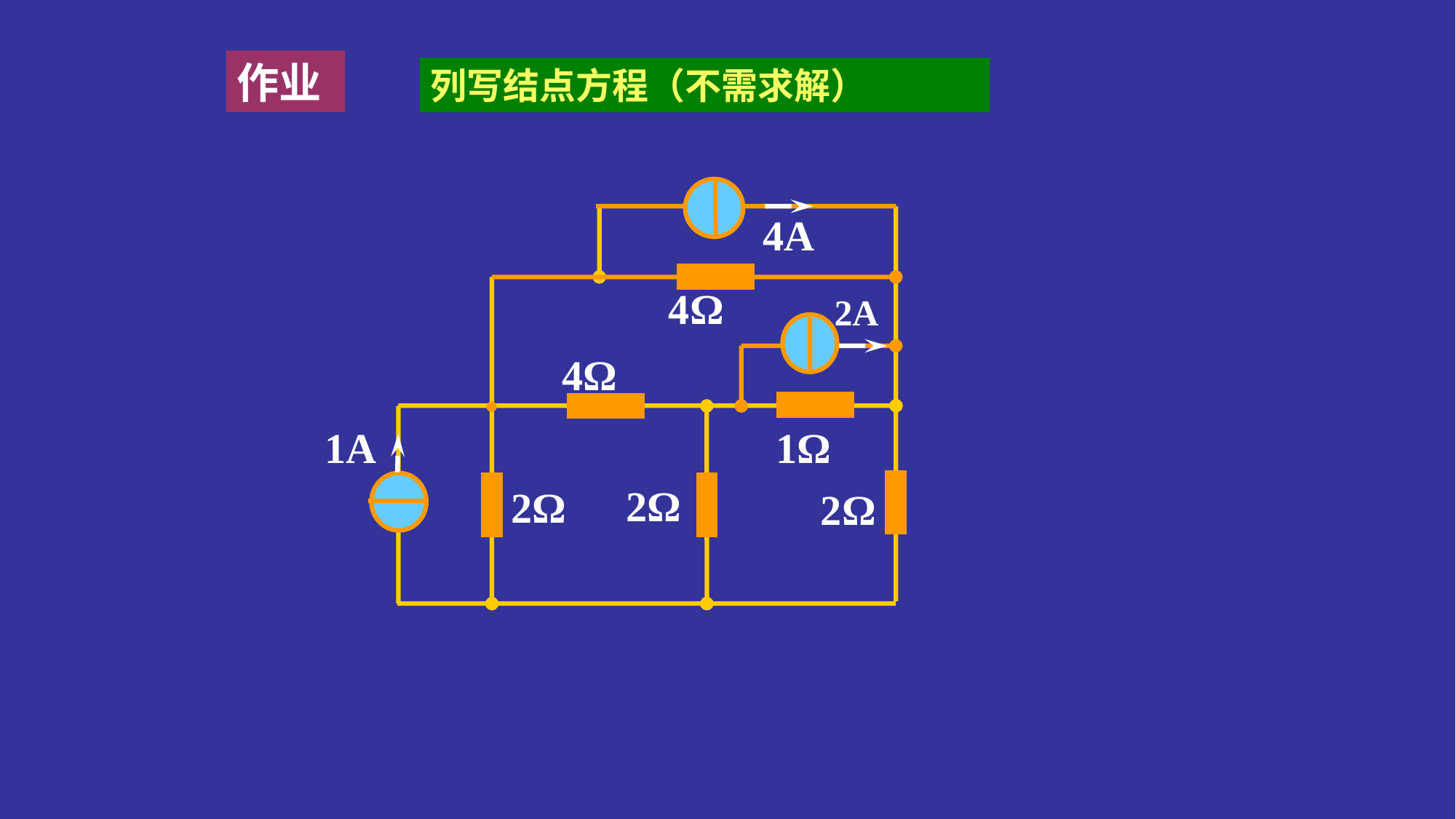

作业
列写结点方程（不需求解）

4A

4Ω

2A

4Ω

●

1A
1Ω

2Ω

2Ω
2Ω